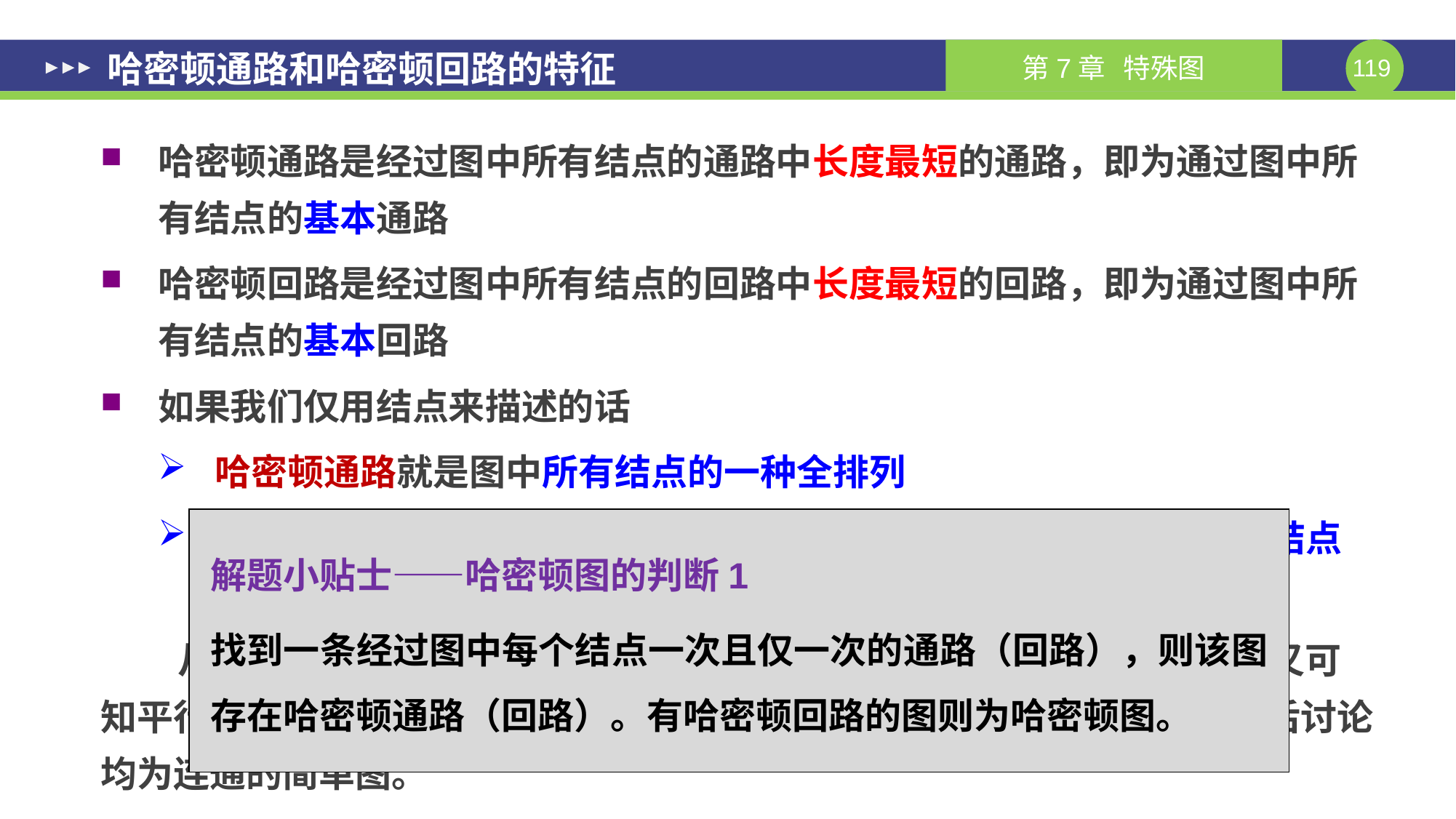

# 哈密顿通路和哈密顿回路的特征
哈密顿通路是经过图中所有结点的通路中长度最短的通路，即为通过图中所有结点的基本通路
哈密顿回路是经过图中所有结点的回路中长度最短的回路，即为通过图中所有结点的基本回路
如果我们仅用结点来描述的话
哈密顿通路就是图中所有结点的一种全排列
哈密顿回路就是图中所有结点的一种全排列再加上该排列中第一个结点的一种排列
从定义可看出，若图中存在哈密顿通路（回路），则该图是连通的。又可知平行边与环存在与否不影响图中是否存在哈密顿通路（回路），约定以后讨论均为连通的简单图。
解题小贴士——哈密顿图的判断1
找到一条经过图中每个结点一次且仅一次的通路（回路），则该图存在哈密顿通路（回路）。有哈密顿回路的图则为哈密顿图。